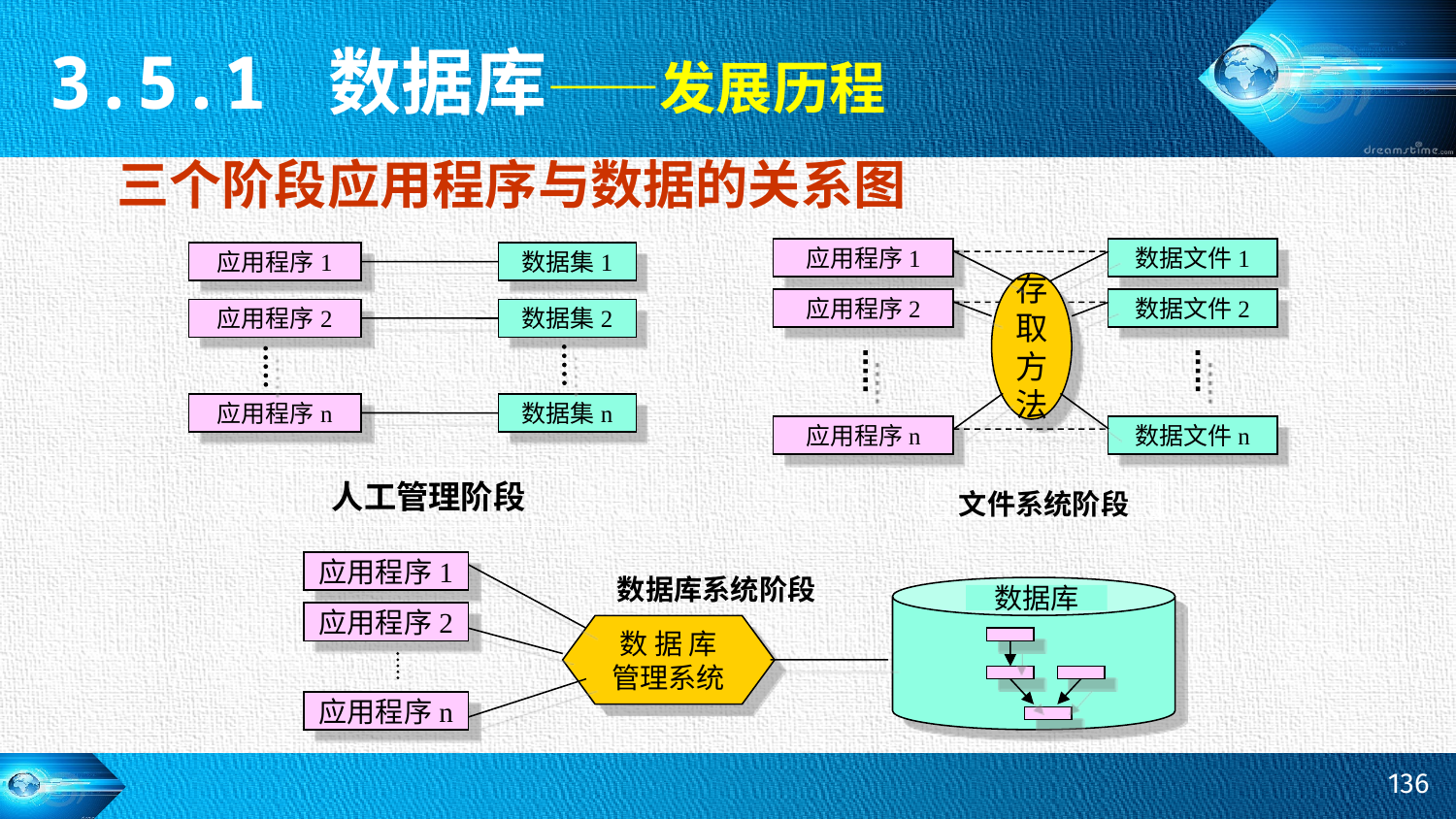

3.5.1 数据库——发展历程
三个阶段应用程序与数据的关系图
应用程序1
数据文件1

存取方法
应用程序2
数据文件2

应用程序n
数据文件n

文件系统阶段
应用程序1
数据集1

应用程序2
数据集2

应用程序n
数据集n

人工管理阶段

应用程序1
数据库系统阶段

数据库

应用程序2
数 据 库
管理系统

应用程序n
136